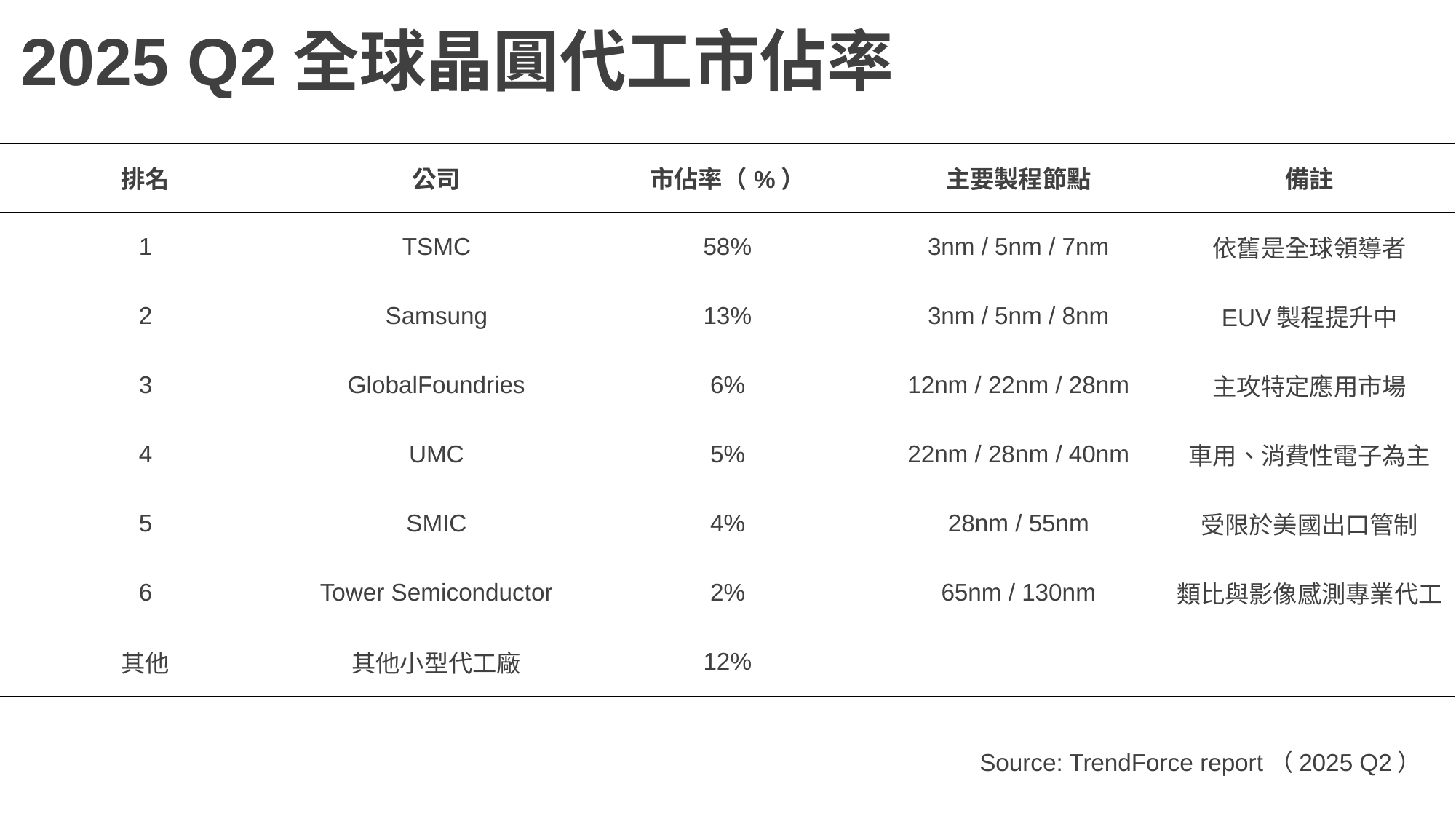

# 2025 Q2全球晶圓代工市佔率
| 排名 | 公司 | 市佔率（%） | 主要製程節點 | 備註 |
| --- | --- | --- | --- | --- |
| 1 | TSMC | 58% | 3nm / 5nm / 7nm | 依舊是全球領導者 |
| 2 | Samsung | 13% | 3nm / 5nm / 8nm | EUV製程提升中 |
| 3 | GlobalFoundries | 6% | 12nm / 22nm / 28nm | 主攻特定應用市場 |
| 4 | UMC | 5% | 22nm / 28nm / 40nm | 車用、消費性電子為主 |
| 5 | SMIC | 4% | 28nm / 55nm | 受限於美國出口管制 |
| 6 | Tower Semiconductor | 2% | 65nm / 130nm | 類比與影像感測專業代工 |
| 其他 | 其他小型代工廠 | 12% |  |  |
Source: TrendForce report（2025 Q2）